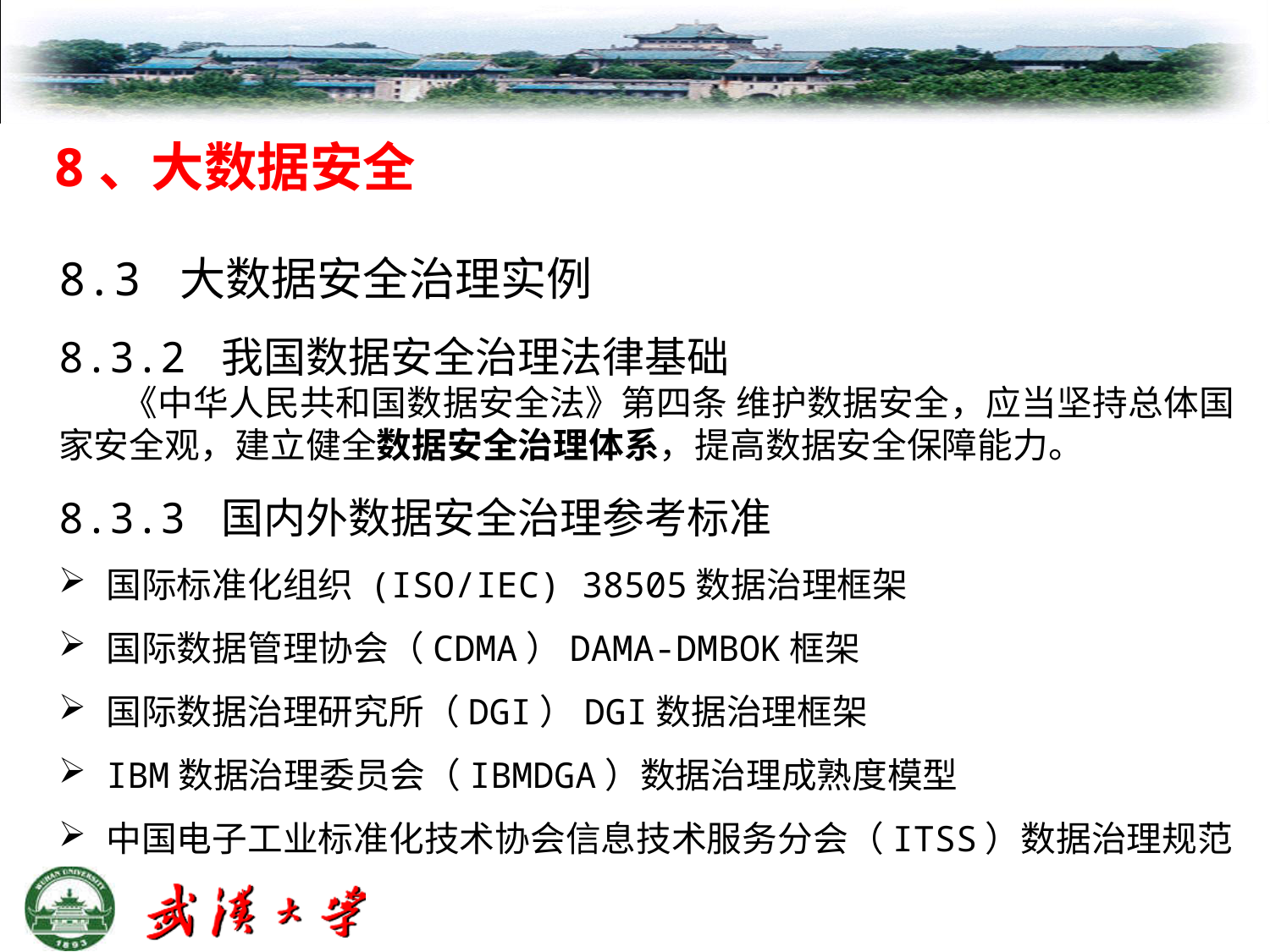

8、大数据安全
8.3 大数据安全治理实例
8.3.2 我国数据安全治理法律基础
《中华人民共和国数据安全法》第四条 维护数据安全，应当坚持总体国家安全观，建立健全数据安全治理体系，提高数据安全保障能力。
8.3.3 国内外数据安全治理参考标准
国际标准化组织 (ISO/IEC) 38505数据治理框架
国际数据管理协会（CDMA）DAMA-DMBOK框架
国际数据治理研究所（DGI）DGI数据治理框架
IBM数据治理委员会（IBMDGA）数据治理成熟度模型
中国电子工业标准化技术协会信息技术服务分会（ITSS）数据治理规范